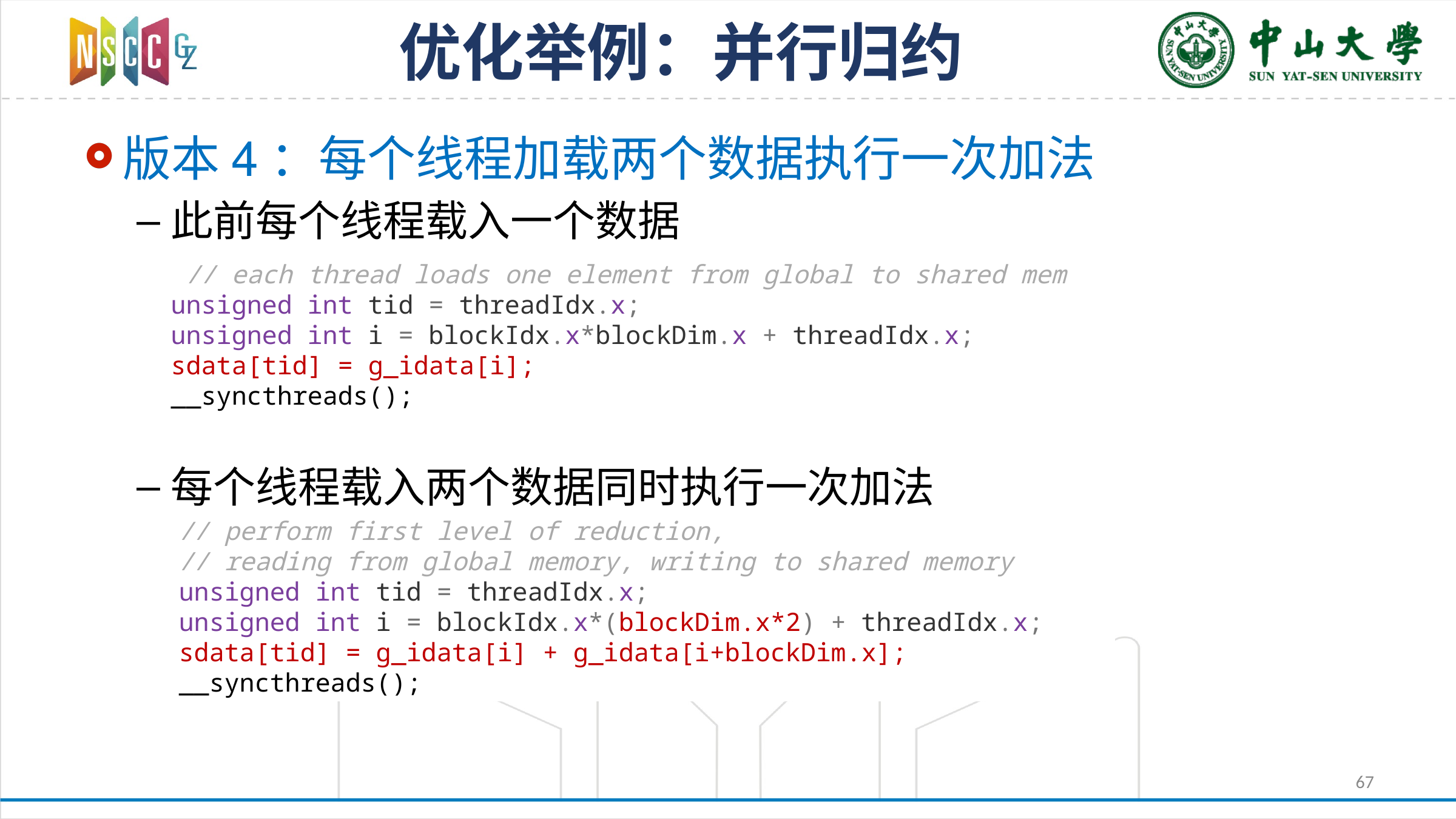

# 优化举例：并行归约
版本4：每个线程加载两个数据执行一次加法
此前每个线程载入一个数据

每个线程载入两个数据同时执行一次加法
 // each thread loads one element from global to shared mem
unsigned int tid = threadIdx.x;
unsigned int i = blockIdx.x*blockDim.x + threadIdx.x;
sdata[tid] = g_idata[i];
__syncthreads();
// perform first level of reduction,
// reading from global memory, writing to shared memory
unsigned int tid = threadIdx.x;
unsigned int i = blockIdx.x*(blockDim.x*2) + threadIdx.x;
sdata[tid] = g_idata[i] + g_idata[i+blockDim.x];
__syncthreads();
67